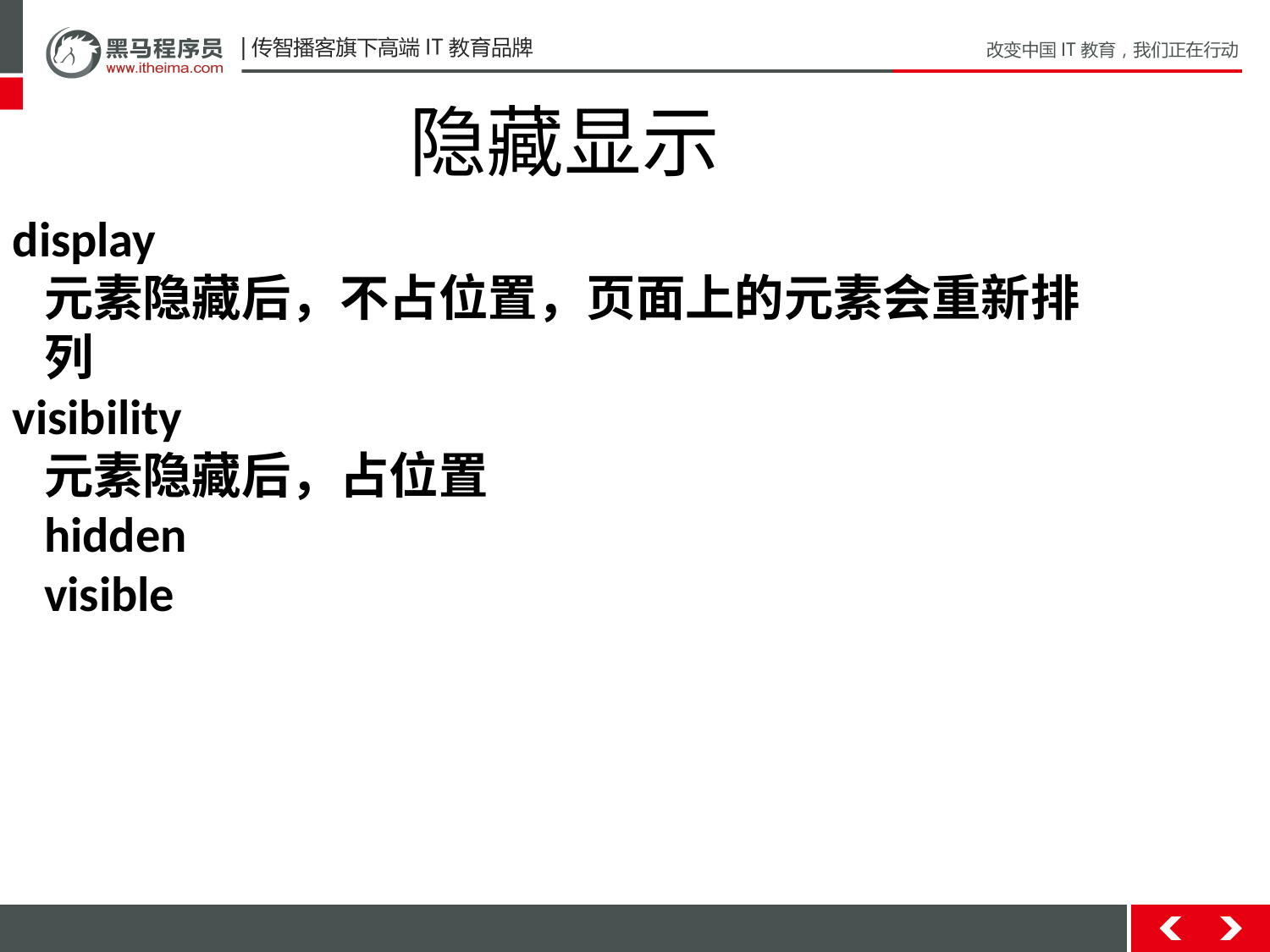

隐藏显示
display
元素隐藏后，不占位置，页面上的元素会重新排列
visibility
元素隐藏后，占位置
hidden
visible